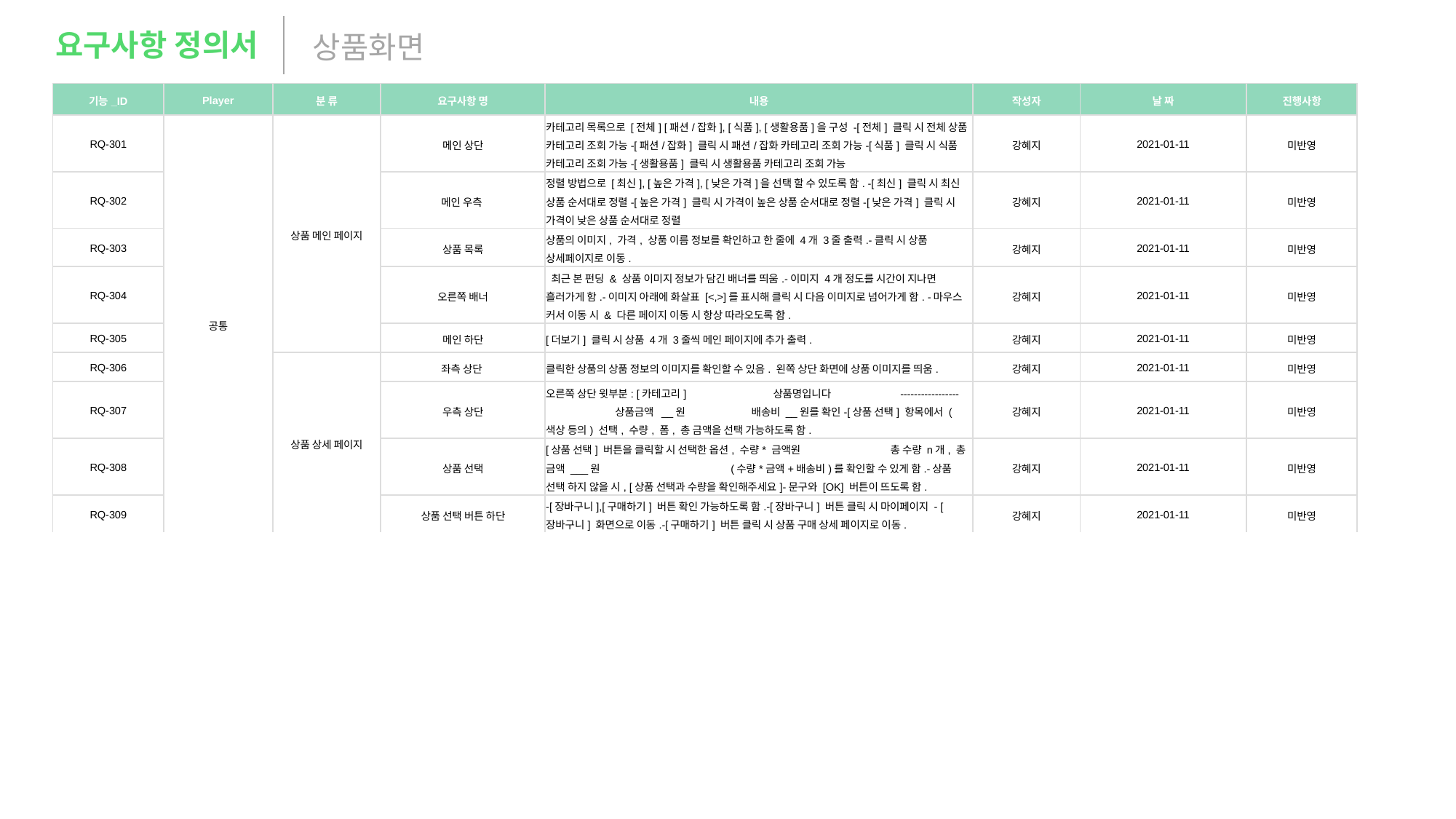

요구사항 정의서
상품화면
| 기능\_ID | Player | 분 류 | 요구사항 명 | 내용 | 작성자 | 날 짜 | 진행사항 |
| --- | --- | --- | --- | --- | --- | --- | --- |
| RQ-301 | 공통 | 상품 메인 페이지 | 메인 상단 | 카테고리 목록으로 [전체] [패션/잡화], [식품], [생활용품]을 구성   -[전체] 클릭 시 전체 상품 카테고리 조회 가능 -[패션/잡화] 클릭 시 패션/잡화 카테고리 조회 가능 -[식품] 클릭 시 식품 카테고리 조회 가능 -[생활용품] 클릭 시 생활용품 카테고리 조회 가능 | 강혜지 | 2021-01-11 | 미반영 |
| RQ-302 |  |  | 메인 우측 | 정렬 방법으로 [최신], [높은 가격], [낮은 가격]을 선택 할 수 있도록 함.  -[최신] 클릭 시 최신 상품 순서대로 정렬 -[높은 가격] 클릭 시 가격이 높은 상품 순서대로 정렬 -[낮은 가격] 클릭 시 가격이 낮은 상품 순서대로 정렬 | 강혜지 | 2021-01-11 | 미반영 |
| RQ-303 |  |  | 상품 목록 | 상품의 이미지, 가격, 상품 이름 정보를 확인하고 한 줄에 4개 3줄 출력. -클릭 시 상품 상세페이지로 이동. | 강혜지 | 2021-01-11 | 미반영 |
| RQ-304 |  |  | 오른쪽 배너 | 최근 본 펀딩 & 상품 이미지 정보가 담긴 배너를 띄움. -이미지 4개 정도를 시간이 지나면 흘러가게 함. -이미지 아래에 화살표 [<,>]를 표시해 클릭 시 다음 이미지로 넘어가게 함.  -마우스 커서 이동 시 & 다른 페이지 이동 시 항상 따라오도록 함. | 강혜지 | 2021-01-11 | 미반영 |
| RQ-305 |  |  | 메인 하단 | [더보기] 클릭 시 상품 4개 3줄씩 메인 페이지에 추가 출력. | 강혜지 | 2021-01-11 | 미반영 |
| RQ-306 |  | 상품 상세 페이지 | 좌측 상단 | 클릭한 상품의 상품 정보의 이미지를 확인할 수 있음.  왼쪽 상단 화면에 상품 이미지를 띄움. | 강혜지 | 2021-01-11 | 미반영 |
| RQ-307 |  |  | 우측 상단 | 오른쪽 상단 윗부분: [카테고리]   상품명입니다  -----------------  상품금액 \_\_원  배송비 \_\_원 를 확인 -[상품 선택] 항목에서 (색상 등의) 선택, 수량, 폼, 총 금액을 선택 가능하도록 함. | 강혜지 | 2021-01-11 | 미반영 |
| RQ-308 |  |  | 상품 선택 | [상품 선택] 버튼을 클릭할 시 선택한 옵션, 수량\* 금액원  총 수량 n개, 총 금액 \_\_\_원  (수량\*금액+배송비) 를 확인할 수 있게 함. -상품 선택 하지 않을 시, [상품 선택과 수량을 확인해주세요] -문구와 [OK] 버튼이 뜨도록 함. | 강혜지 | 2021-01-11 | 미반영 |
| RQ-309 |  |  | 상품 선택 버튼 하단 | -[장바구니],[구매하기] 버튼 확인 가능하도록 함. -[장바구니] 버튼 클릭 시 마이페이지 - [장바구니] 화면으로 이동. -[구매하기] 버튼 클릭 시 상품 구매 상세 페이지로 이동. | 강혜지 | 2021-01-11 | 미반영 |